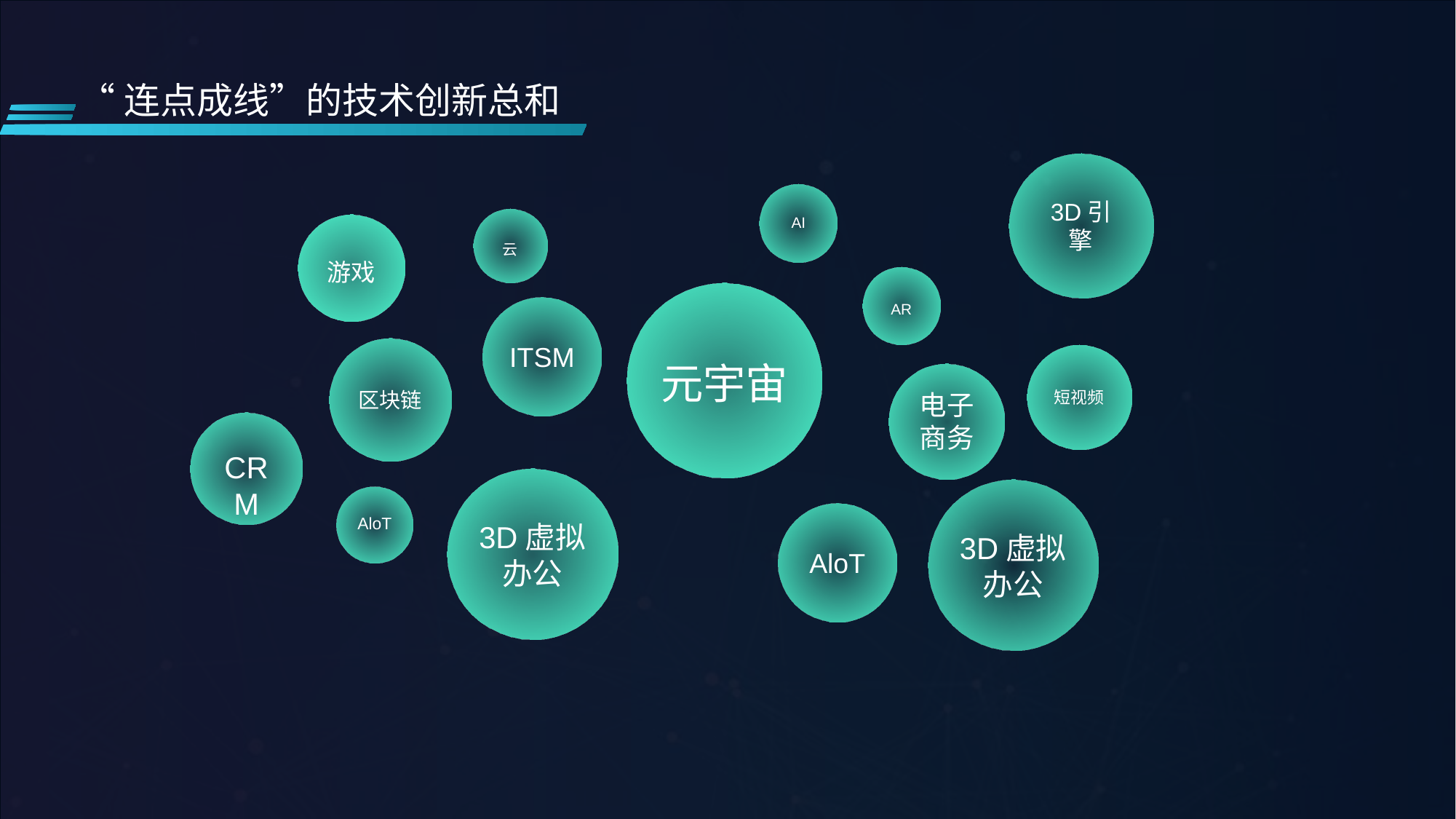

“连点成线”的技术创新总和
3D引擎

AI

云

游戏

AR

元宇宙

ITSM

区块链

短视频

电子商务

CRM

3D虚拟
办公

3D虚拟
办公

AloT

AloT